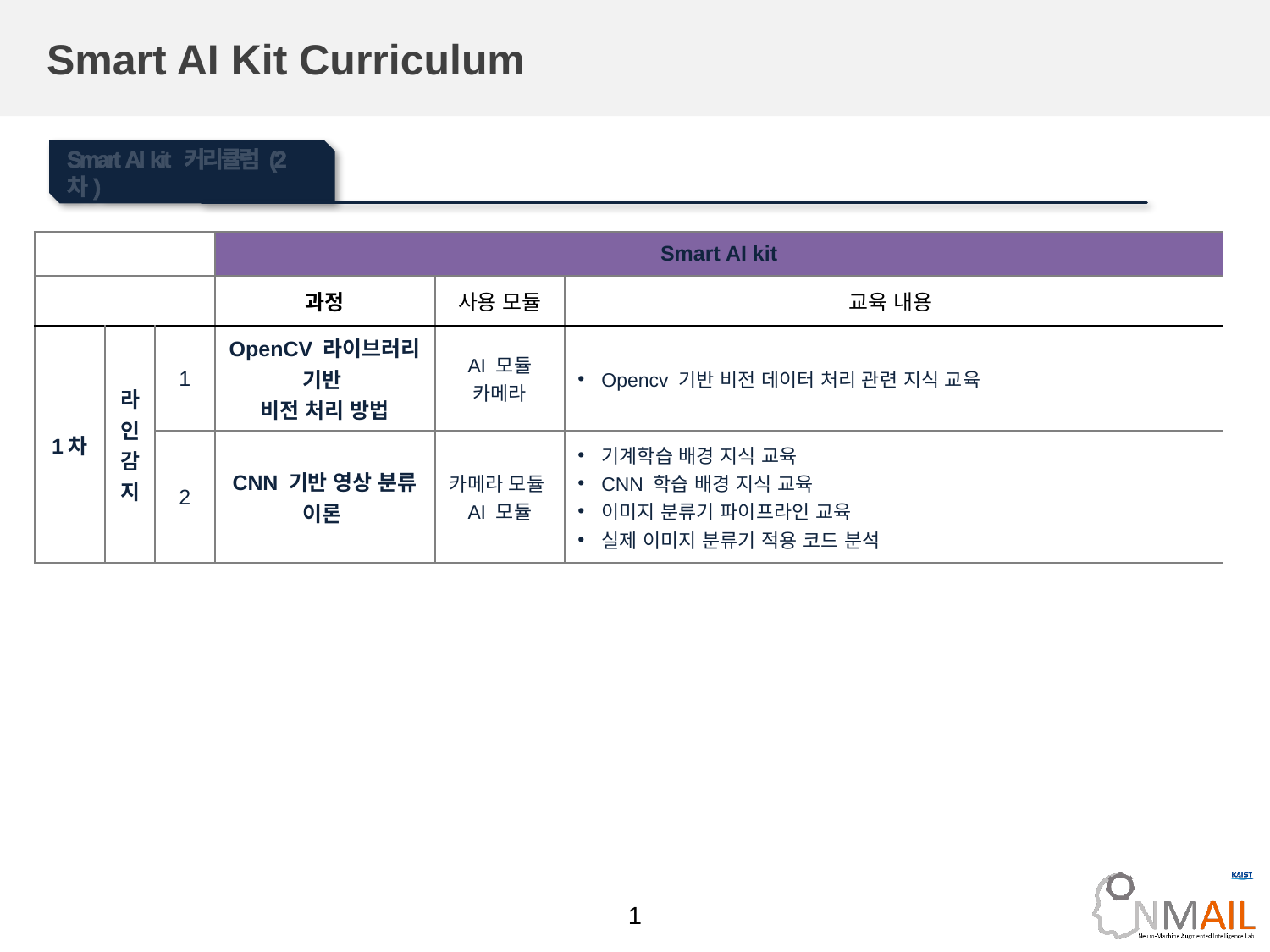

# Smart AI Kit Curriculum
Smart  AI  kit  커리큘럼 (2차)
|  |  |  | Smart AI kit |  |  |
| --- | --- | --- | --- | --- | --- |
|  |  |  | 과정 | 사용 모듈 | 교육 내용 |
| 1차 | 라인 감지 | 1 | OpenCV 라이브러리 기반 비전 처리 방법 | AI 모듈 카메라 | Opencv 기반 비전 데이터 처리 관련 지식 교육 |
|  |  | 2 | CNN 기반 영상 분류 이론 | 카메라 모듈 AI 모듈 | 기계학습 배경 지식 교육 CNN 학습 배경 지식 교육 이미지 분류기 파이프라인 교육 실제 이미지 분류기 적용 코드 분석 |
1